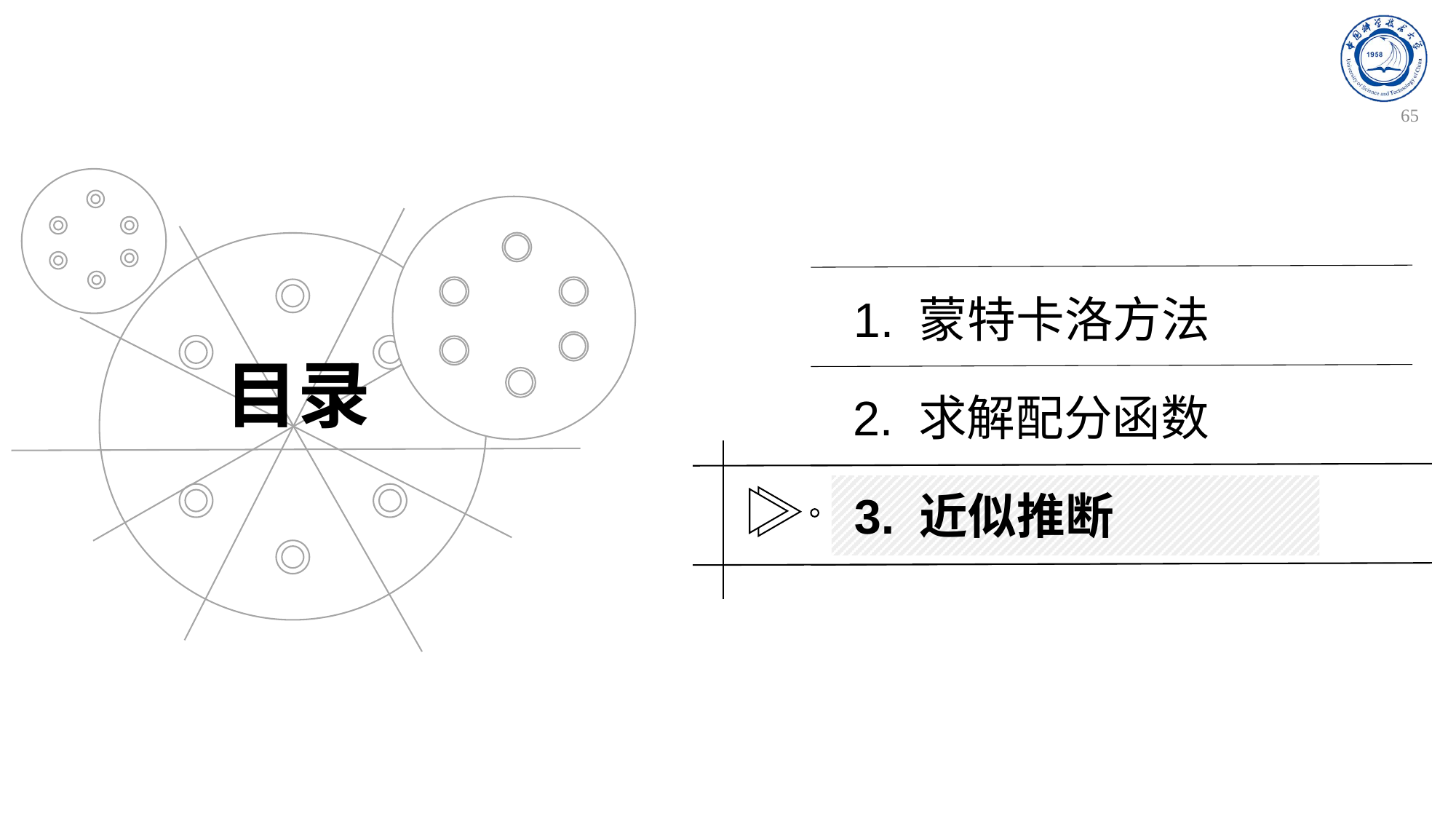

65

1. 蒙特卡洛方法
目录
2. 求解配分函数

3. 近似推断